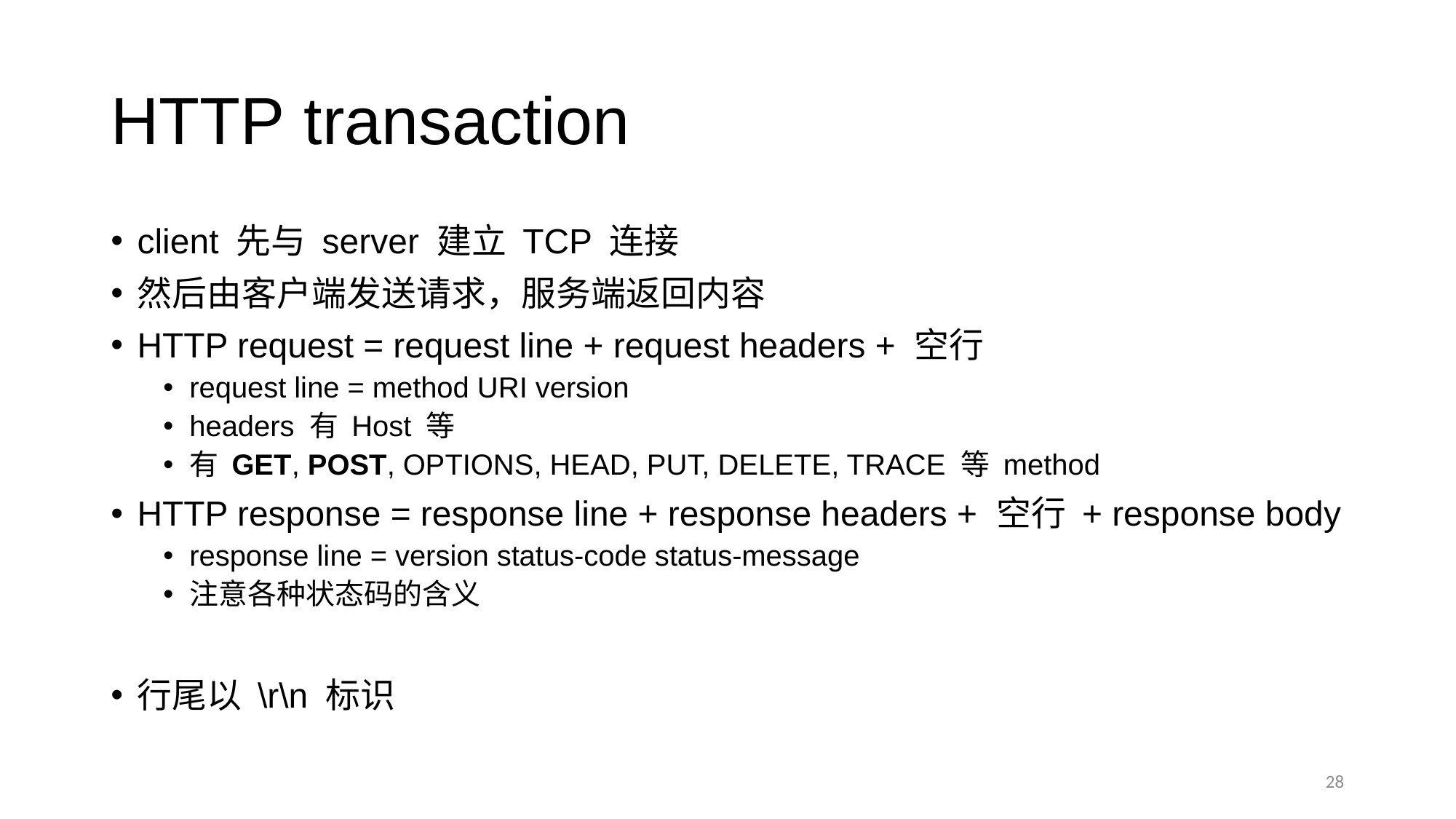

# HTTP transaction
client 先与 server 建立 TCP 连接
然后由客户端发送请求，服务端返回内容
HTTP request = request line + request headers + 空行
request line = method URI version
headers 有 Host 等
有 GET, POST, OPTIONS, HEAD, PUT, DELETE, TRACE 等 method
HTTP response = response line + response headers + 空行 + response body
response line = version status-code status-message
注意各种状态码的含义

行尾以 \r\n 标识
28